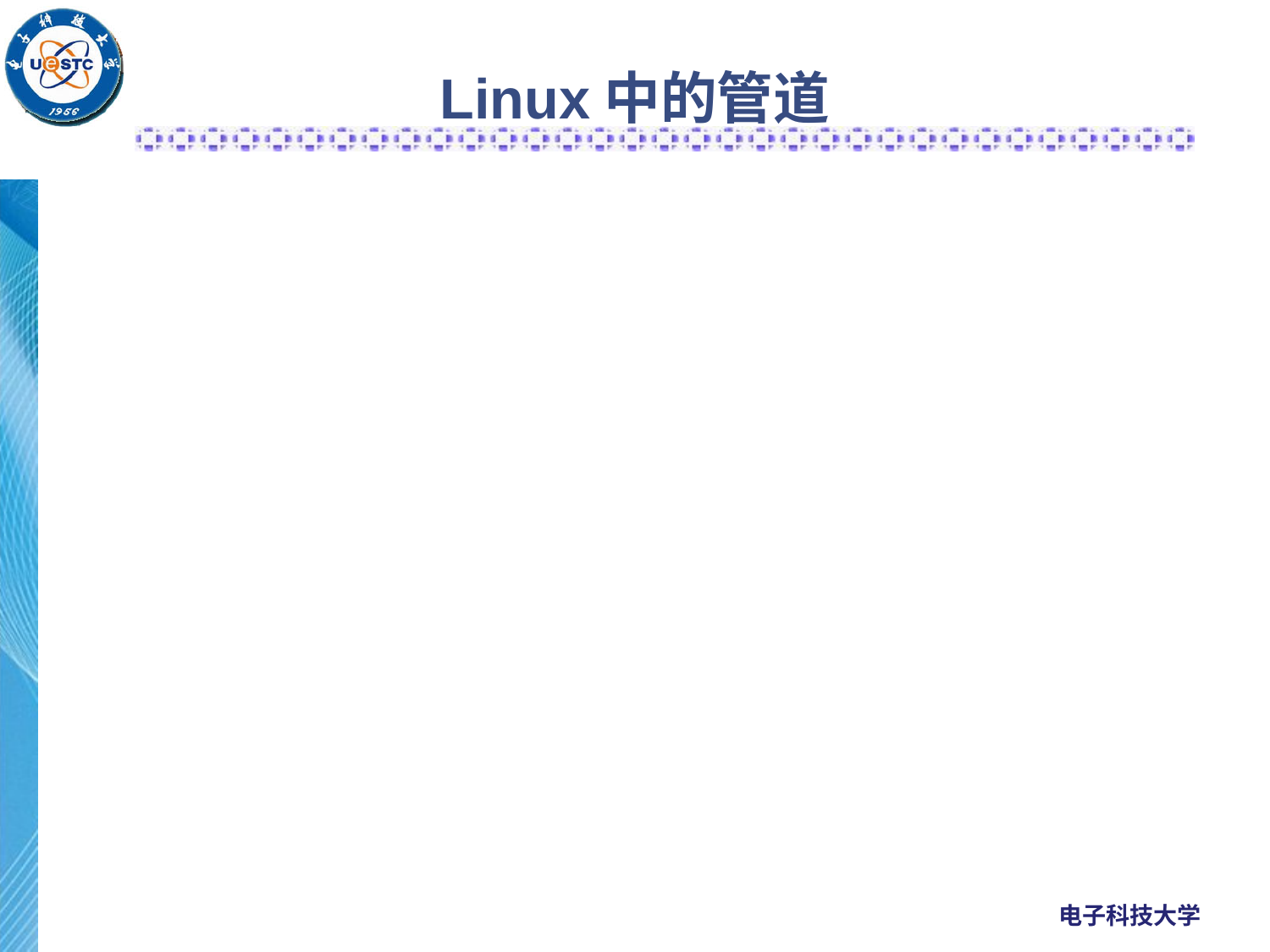

# Linux中的管道
Linux命名管道非常适合同一机器上两个进程之间传递数据，其形式也是一个文件，但是读取与写入时遵循FIFO的原则。
#define FIFO_NAME "/tmp/my_fifo"
#define BUFFER_SIZE PIPE_BUF
mkfifo(FIFO_NAME,0777);